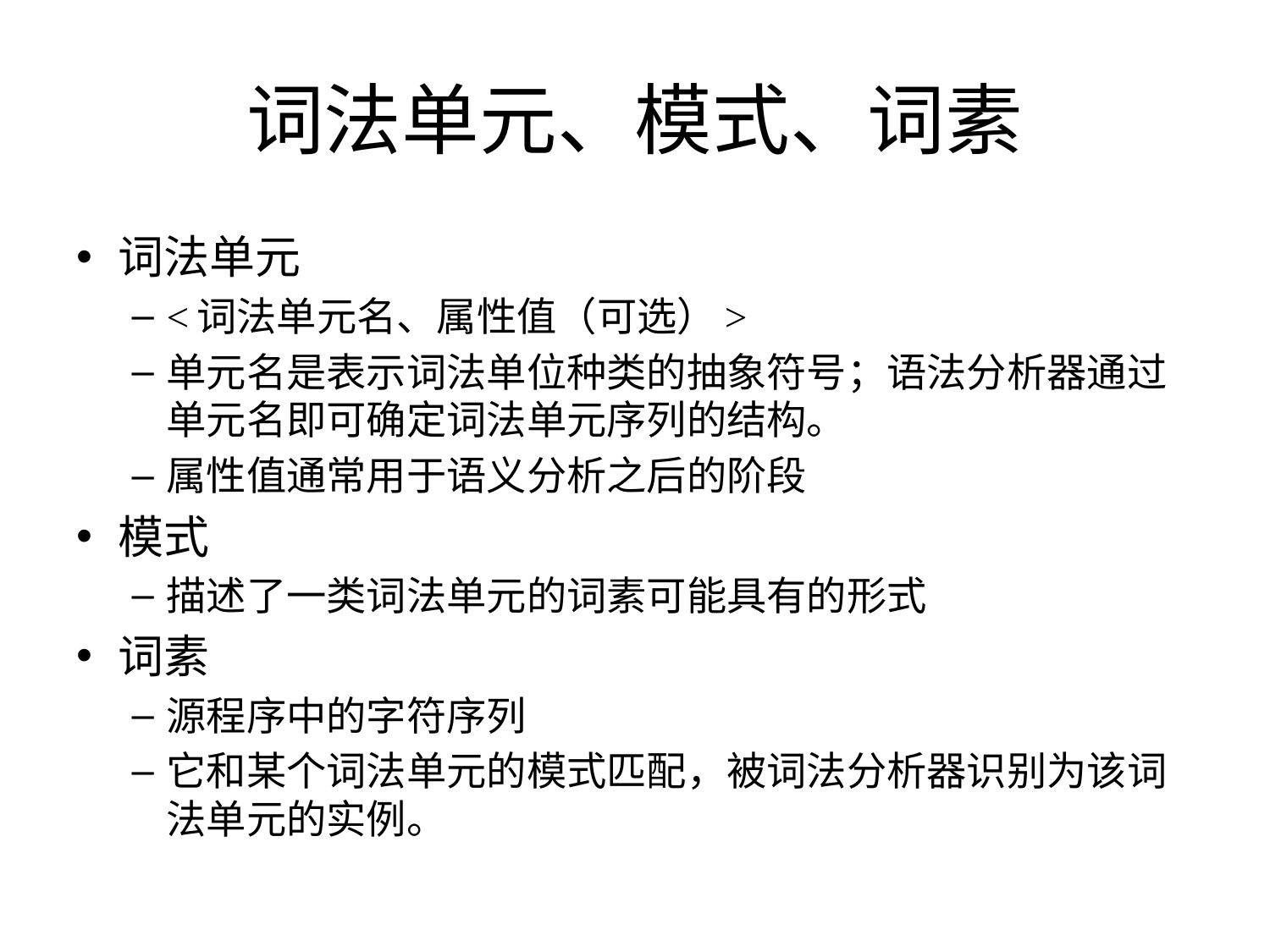

# 词法单元、模式、词素
词法单元
<词法单元名、属性值（可选）>
单元名是表示词法单位种类的抽象符号；语法分析器通过单元名即可确定词法单元序列的结构。
属性值通常用于语义分析之后的阶段
模式
描述了一类词法单元的词素可能具有的形式
词素
源程序中的字符序列
它和某个词法单元的模式匹配，被词法分析器识别为该词法单元的实例。